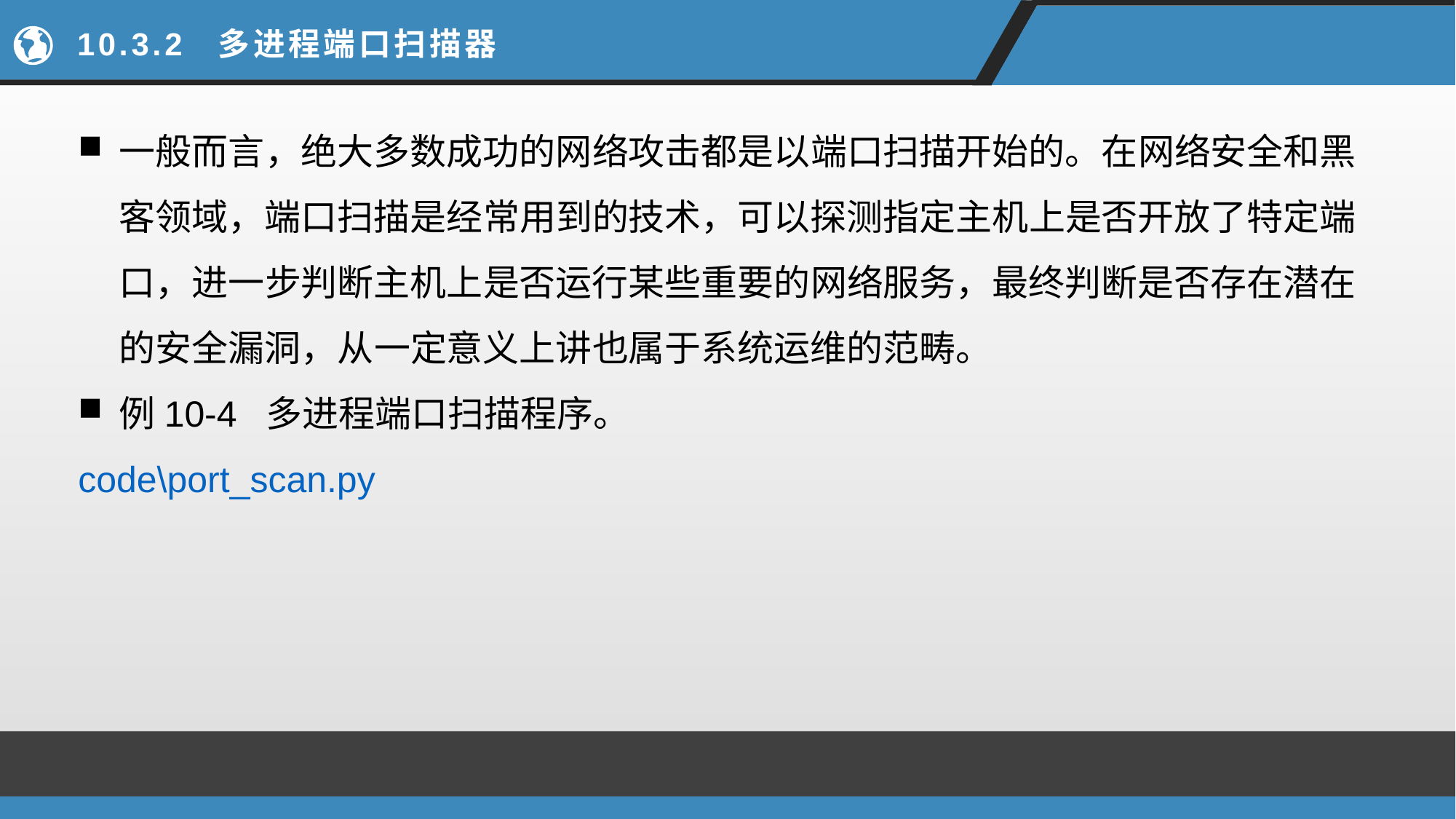

# 10.3.2  多进程端口扫描器

一般而言，绝大多数成功的网络攻击都是以端口扫描开始的。在网络安全和黑客领域，端口扫描是经常用到的技术，可以探测指定主机上是否开放了特定端口，进一步判断主机上是否运行某些重要的网络服务，最终判断是否存在潜在的安全漏洞，从一定意义上讲也属于系统运维的范畴。
例10-4  多进程端口扫描程序。
code\port_scan.py